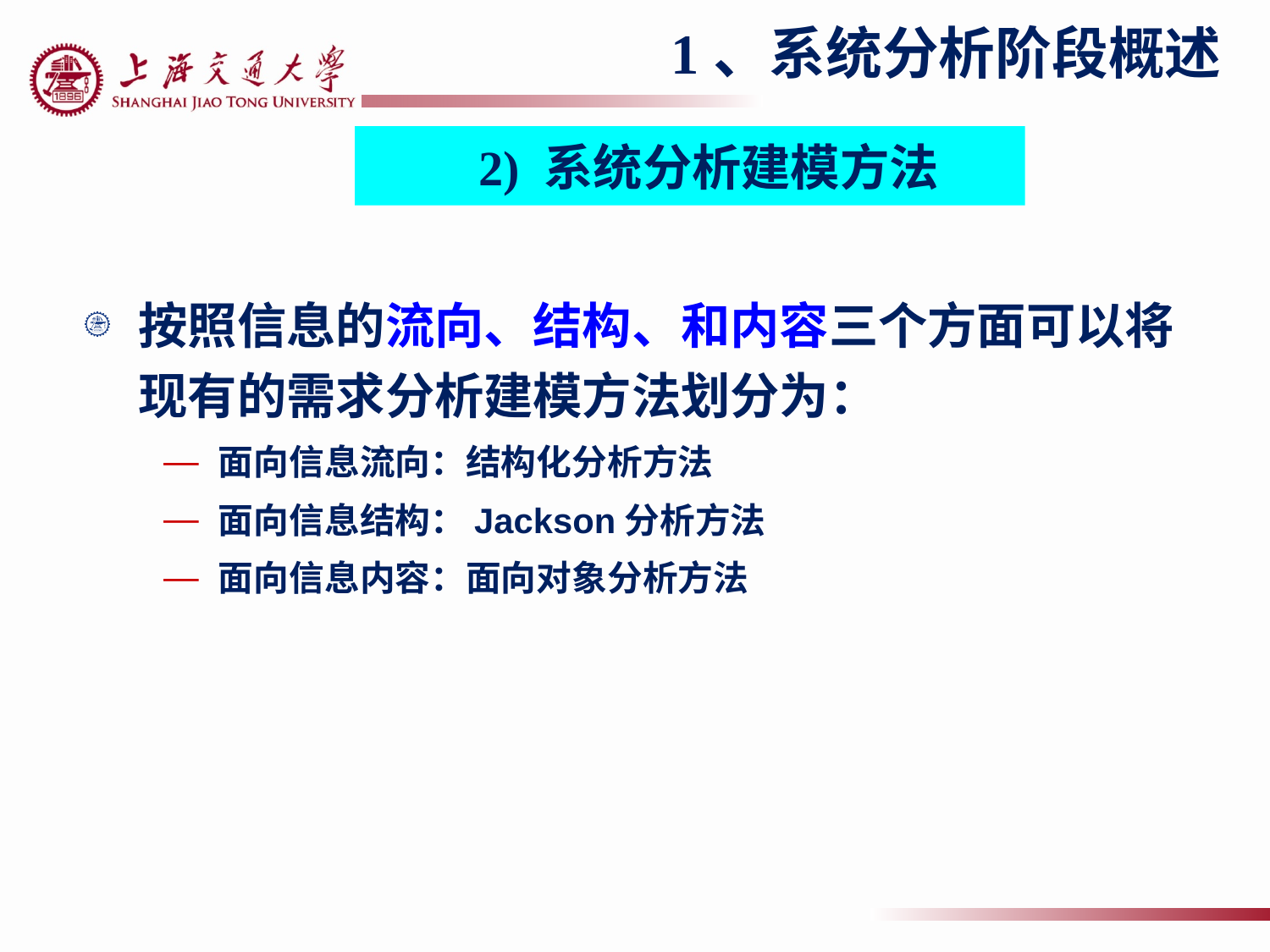

1、系统分析阶段概述
2) 系统分析建模方法
按照信息的流向、结构、和内容三个方面可以将现有的需求分析建模方法划分为：
面向信息流向：结构化分析方法
面向信息结构：Jackson分析方法
面向信息内容：面向对象分析方法